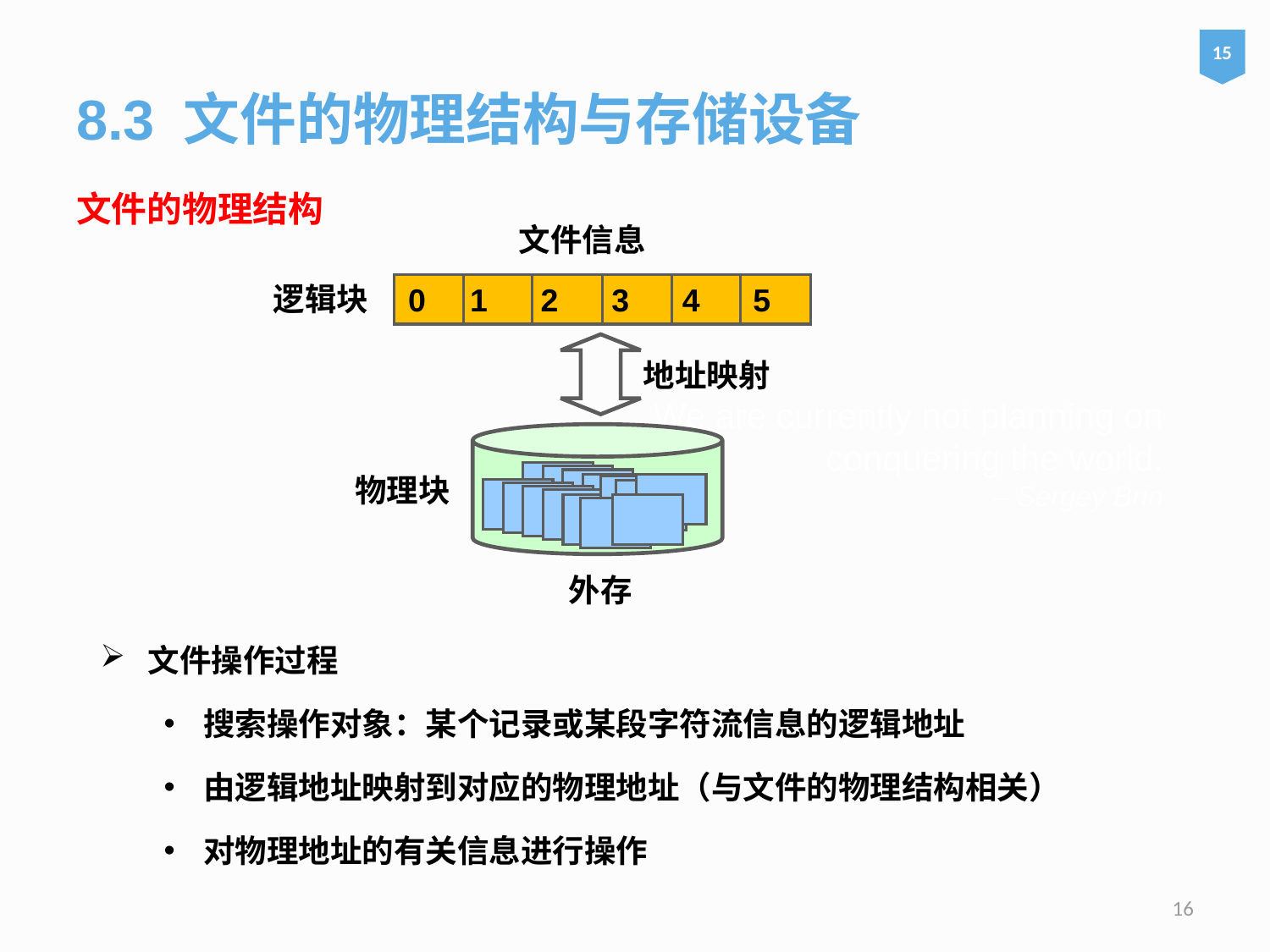

15
8.3 文件的物理结构与存储设备
文件的物理结构
文件信息

逻辑块

0     1      2      3      4      5

地址映射
# We are currently not planning on conquering the world. – Sergey Brin

物理块

外存
文件操作过程
搜索操作对象：某个记录或某段字符流信息的逻辑地址
由逻辑地址映射到对应的物理地址（与文件的物理结构相关）
对物理地址的有关信息进行操作

16